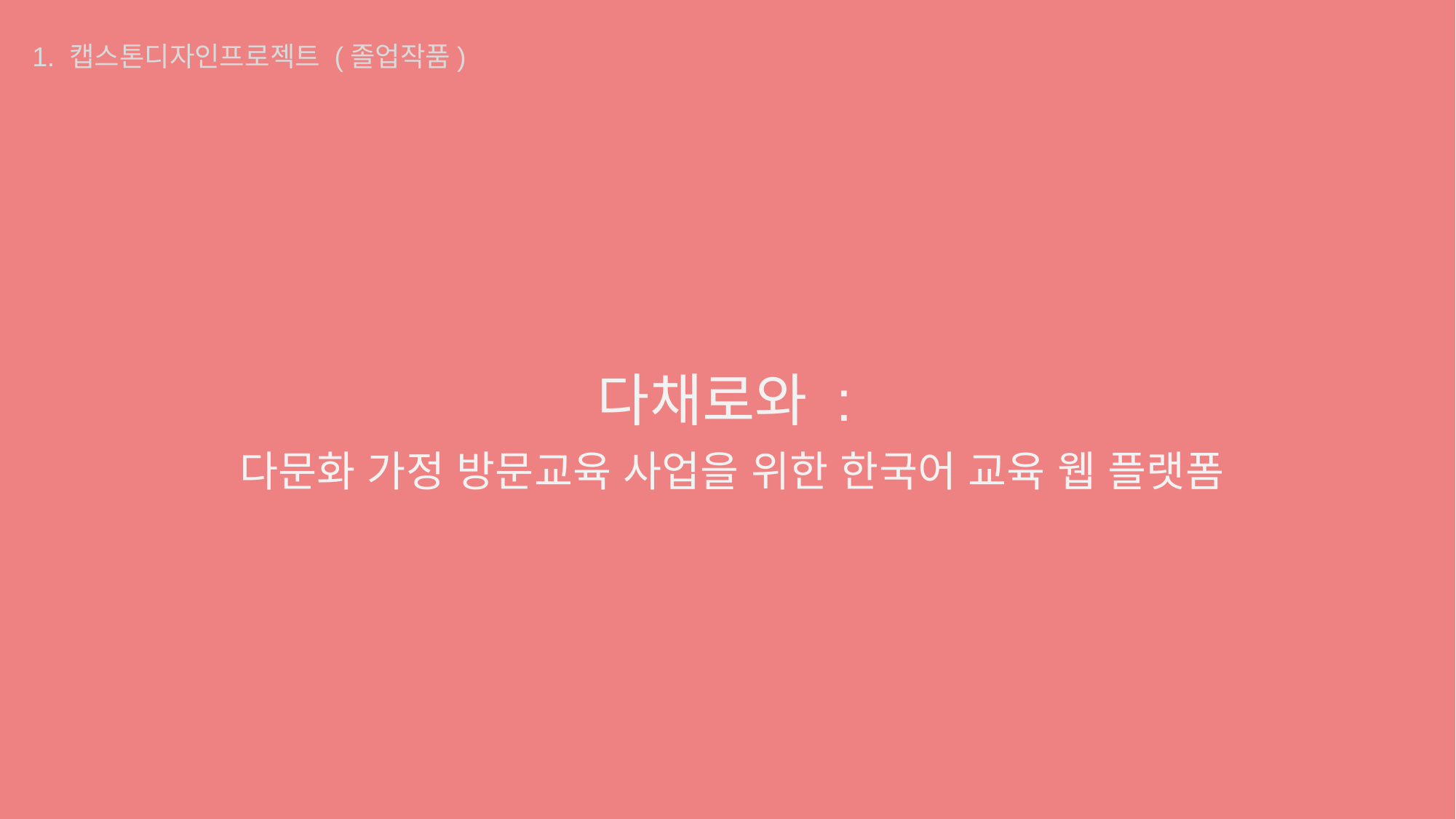

1. 캡스톤디자인프로젝트 (졸업작품)
# 다채로와 : 다문화 가정 방문교육 사업을 위한 한국어 교육 웹 플랫폼